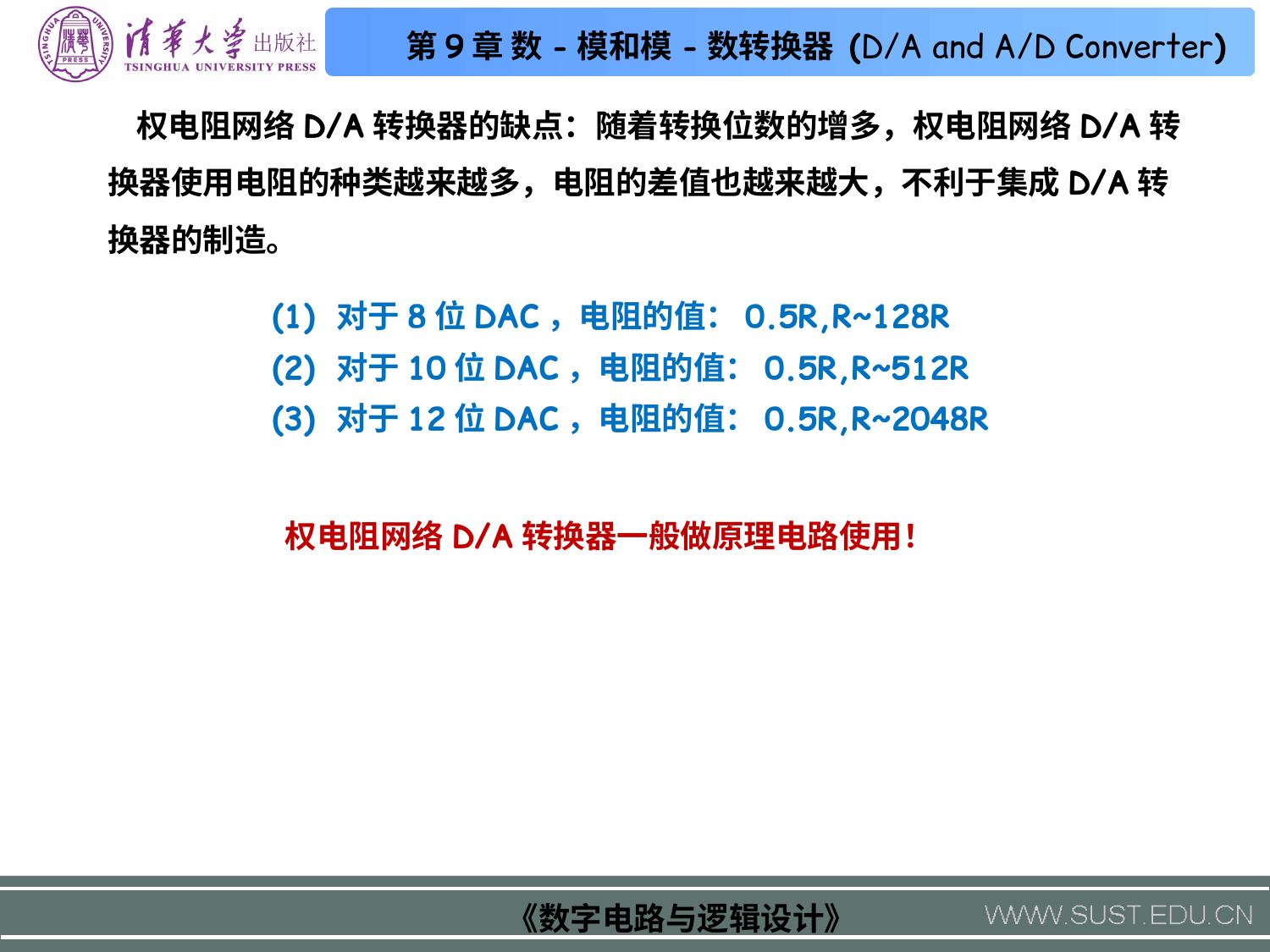

权电阻网络D/A转换器的缺点：随着转换位数的增多，权电阻网络D/A转换器使用电阻的种类越来越多，电阻的差值也越来越大，不利于集成D/A转换器的制造。
(1) 对于8位DAC，电阻的值：0.5R,R~128R
(2) 对于10位DAC，电阻的值：0.5R,R~512R
(3) 对于12位DAC，电阻的值：0.5R,R~2048R
权电阻网络D/A转换器一般做原理电路使用！